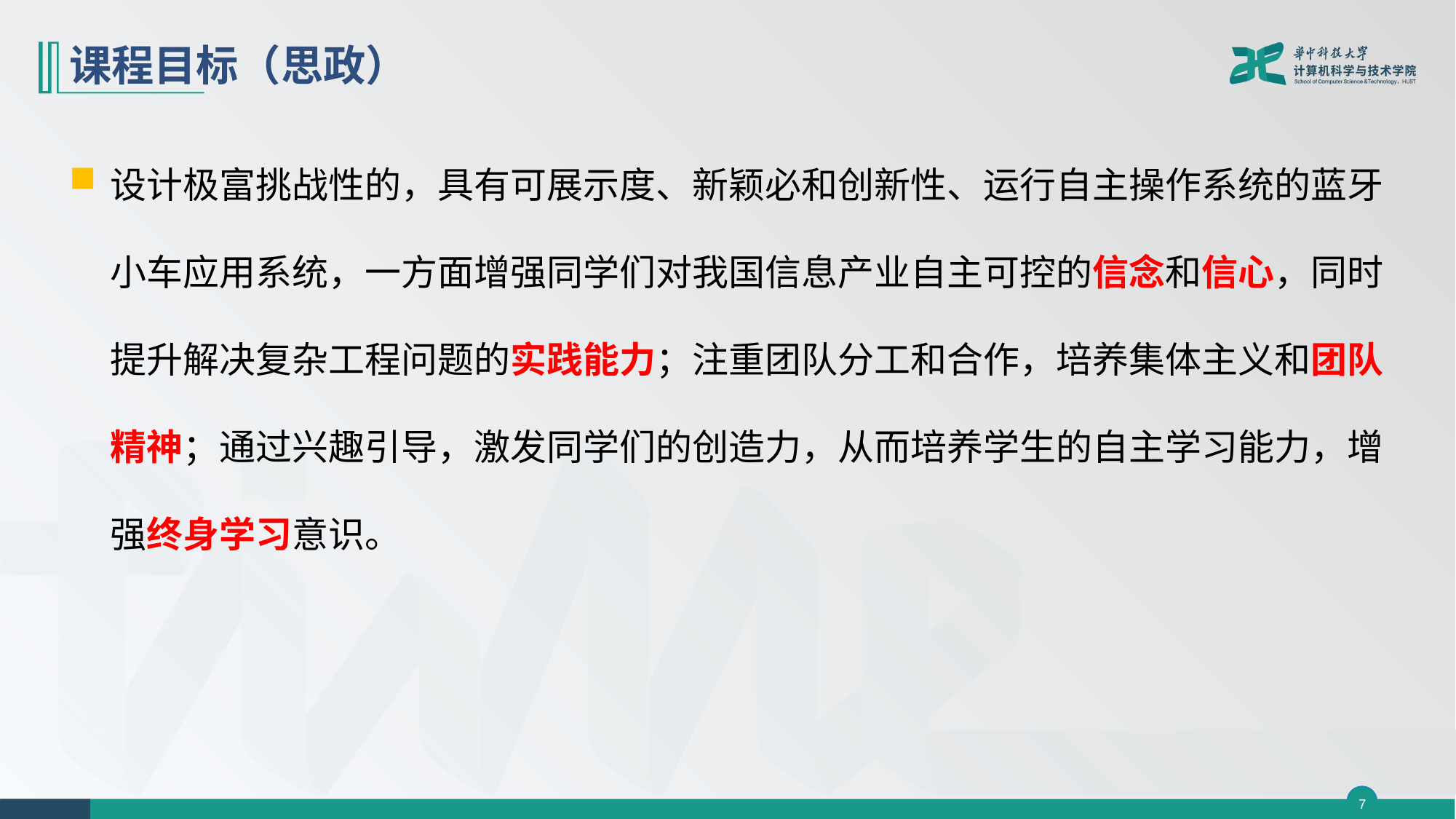

# 课程目标（思政）
设计极富挑战性的，具有可展示度、新颖必和创新性、运行自主操作系统的蓝牙小车应用系统，一方面增强同学们对我国信息产业自主可控的信念和信心，同时提升解决复杂工程问题的实践能力；注重团队分工和合作，培养集体主义和团队精神；通过兴趣引导，激发同学们的创造力，从而培养学生的自主学习能力，增强终身学习意识。